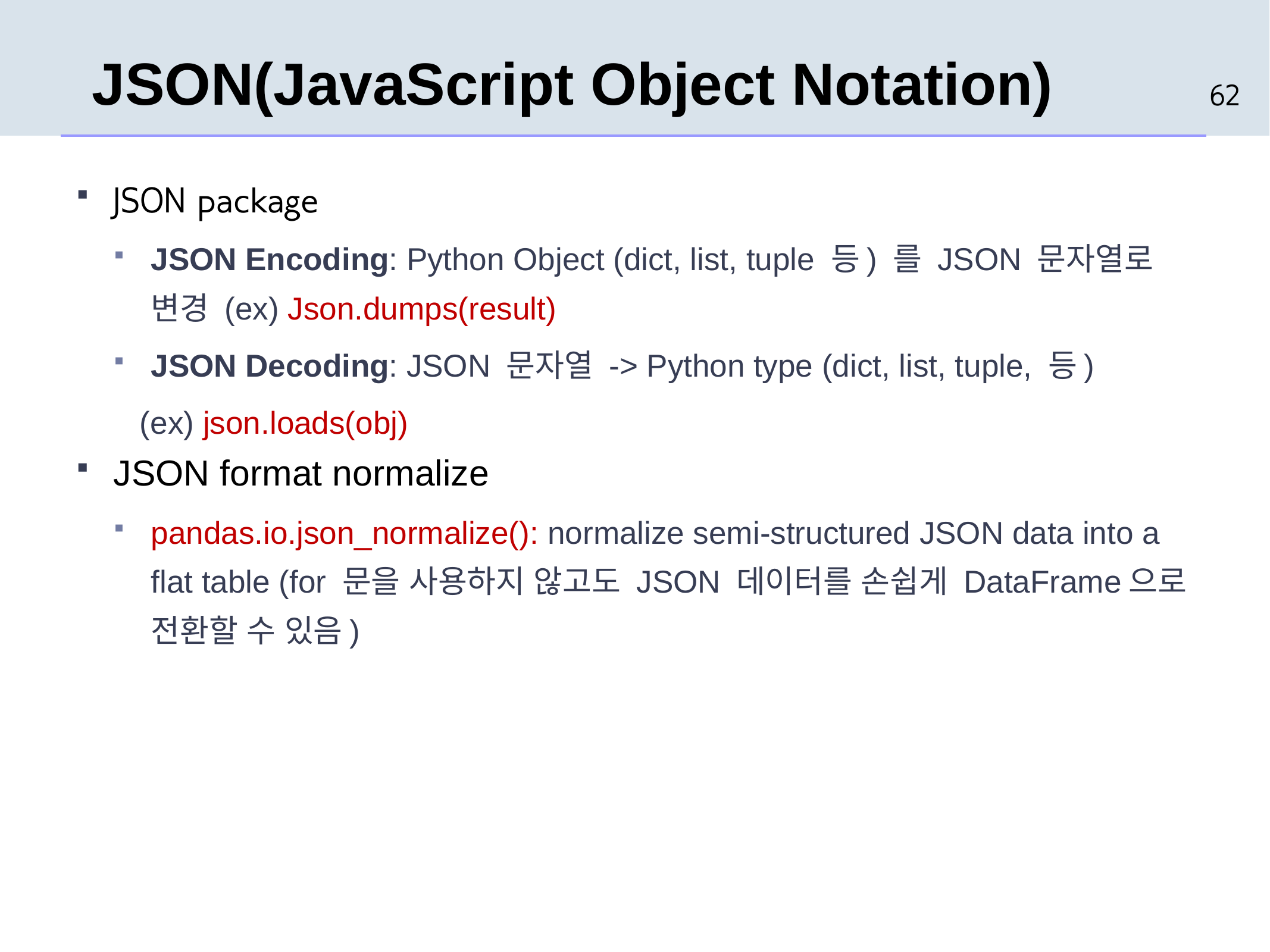

# JSON(JavaScript Object Notation)
62
JSON package
JSON Encoding: Python Object (dict, list, tuple 등) 를 JSON 문자열로 변경 (ex) Json.dumps(result)
JSON Decoding: JSON 문자열 -> Python type (dict, list, tuple, 등)
   (ex) json.loads(obj)
JSON format normalize
pandas.io.json_normalize(): normalize semi-structured JSON data into a flat table (for 문을 사용하지 않고도 JSON 데이터를 손쉽게 DataFrame으로 전환할 수 있음)